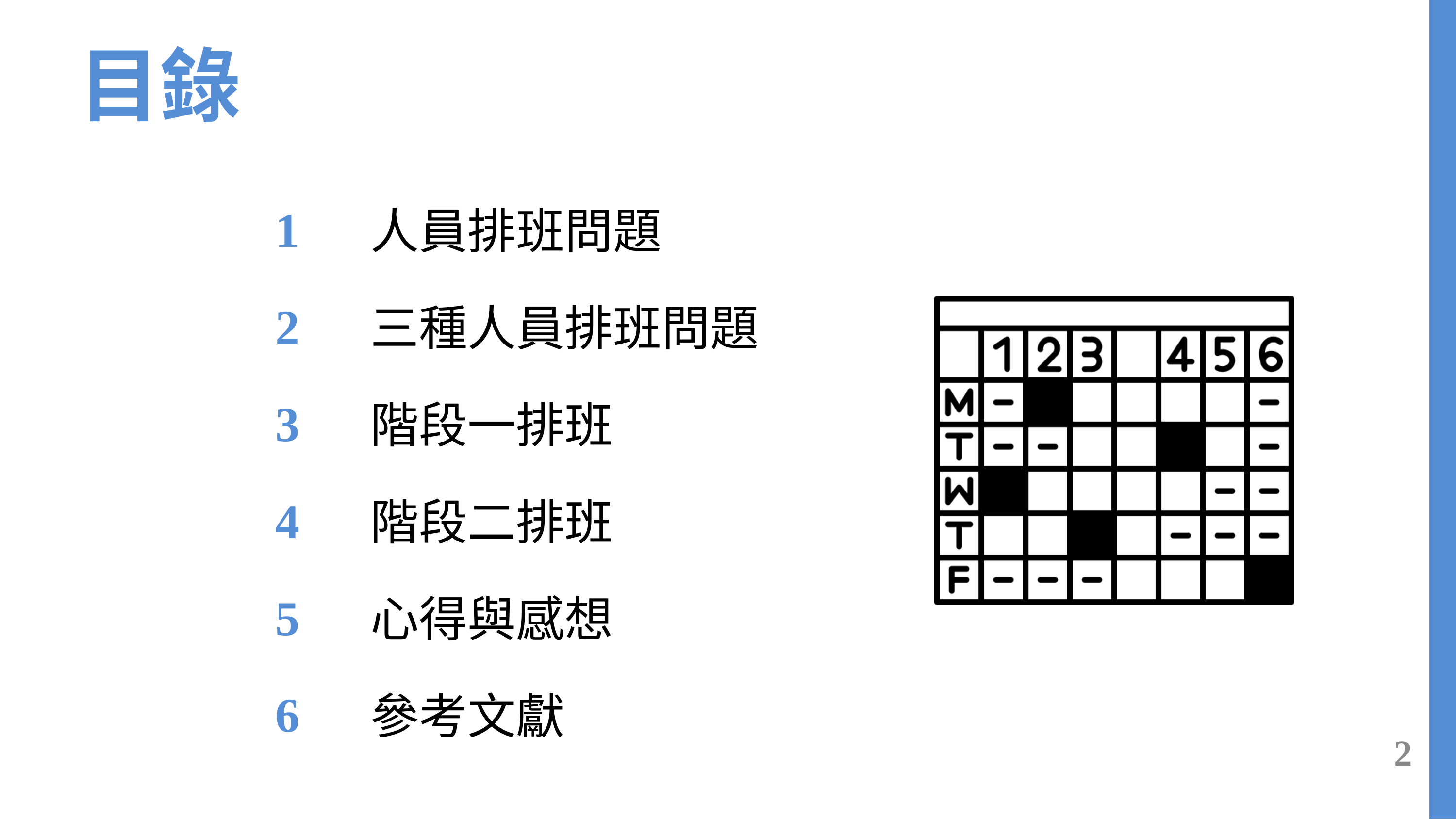

目錄
1
2

人員排班問題
三種人員排班問題
階段一排班
階段二排班
心得與感想
參考文獻

2